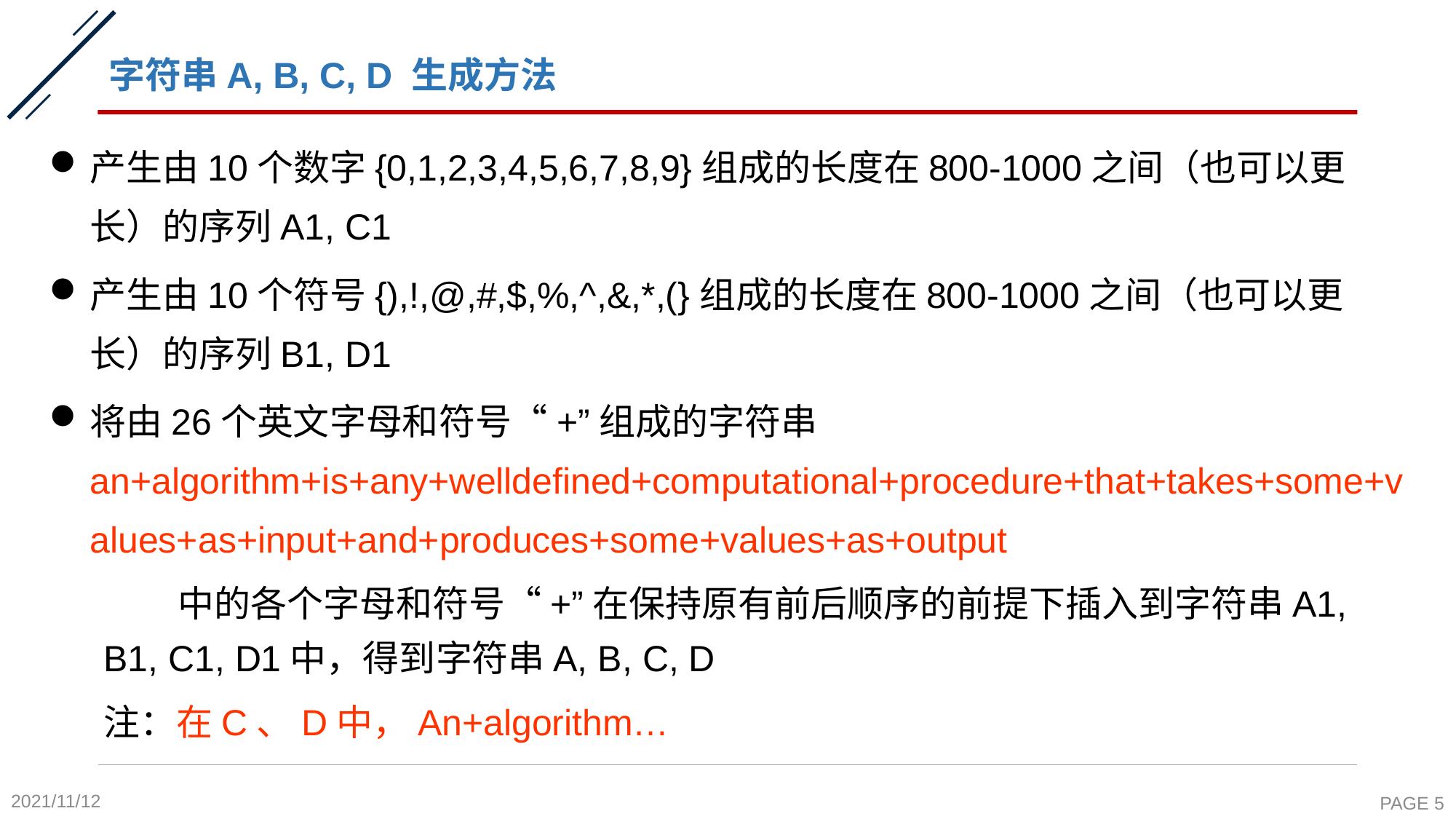

# 字符串A, B, C, D 生成方法
产生由10个数字{0,1,2,3,4,5,6,7,8,9}组成的长度在800-1000之间（也可以更长）的序列A1, C1
产生由10个符号{),!,@,#,$,%,^,&,*,(}组成的长度在800-1000之间（也可以更长）的序列B1, D1
将由26个英文字母和符号“+”组成的字符串an+algorithm+is+any+welldefined+computational+procedure+that+takes+some+values+as+input+and+produces+some+values+as+output
        中的各个字母和符号“+”在保持原有前后顺序的前提下插入到字符串A1, B1, C1, D1中，得到字符串A, B, C, D
注：在C、D中，An+algorithm…

2021/11/12
PAGE 5